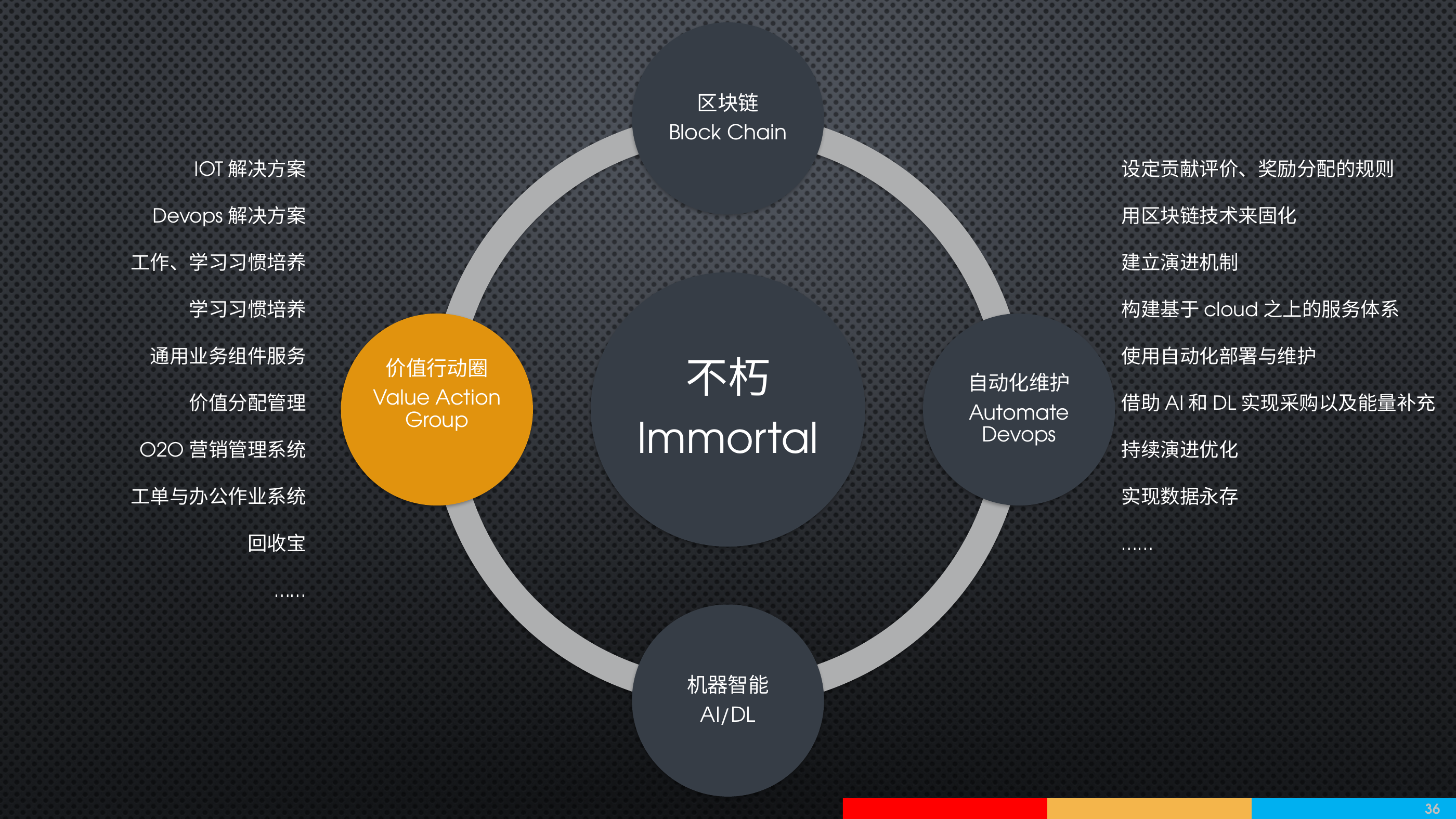

不朽
Immortal
区块链
Block Chain
自动化维护
Automate Devops
机器智能
AI/DL
价值行动圈
Value Action Group

IOT解决方案

Devops解决方案

工作、学习习惯培养

学习习惯培养

通用业务组件服务

价值分配管理

O2O营销管理系统

工单与办公作业系统

回收宝

……

设定贡献评价、奖励分配的规则

用区块链技术来固化

建立演进机制

构建基于cloud之上的服务体系

使用自动化部署与维护

借助AI和DL实现采购以及能量补充

持续演进优化

实现数据永存

……